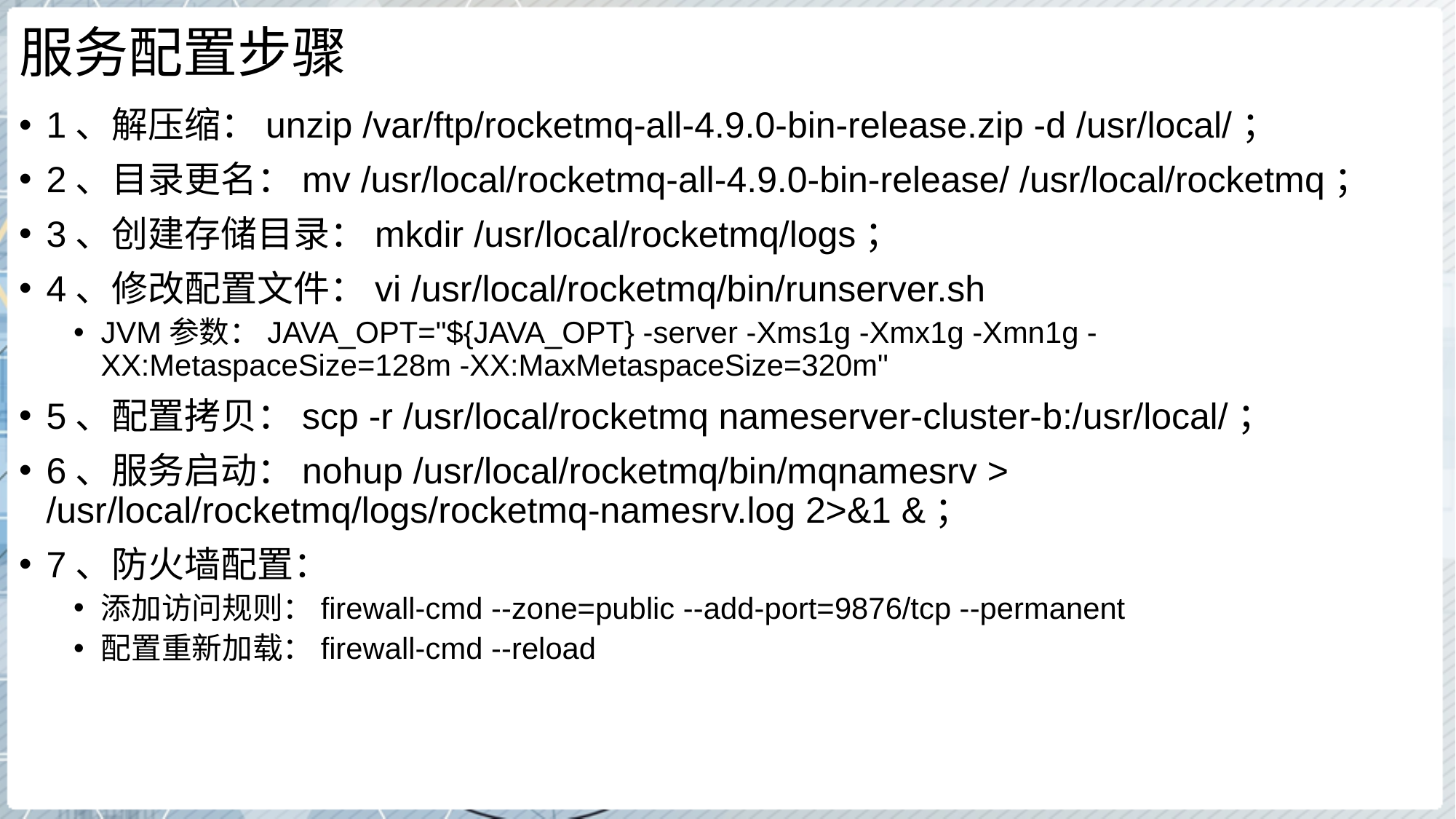

# 服务配置步骤
1、解压缩：unzip /var/ftp/rocketmq-all-4.9.0-bin-release.zip -d /usr/local/；
2、目录更名：mv /usr/local/rocketmq-all-4.9.0-bin-release/ /usr/local/rocketmq；
3、创建存储目录：mkdir /usr/local/rocketmq/logs；
4、修改配置文件：vi /usr/local/rocketmq/bin/runserver.sh
JVM参数：JAVA_OPT="${JAVA_OPT} -server -Xms1g -Xmx1g -Xmn1g -XX:MetaspaceSize=128m -XX:MaxMetaspaceSize=320m"
5、配置拷贝：scp -r /usr/local/rocketmq nameserver-cluster-b:/usr/local/；
6、服务启动：nohup /usr/local/rocketmq/bin/mqnamesrv > /usr/local/rocketmq/logs/rocketmq-namesrv.log 2>&1 &；
7、防火墙配置：
添加访问规则：firewall-cmd --zone=public --add-port=9876/tcp --permanent
配置重新加载：firewall-cmd --reload